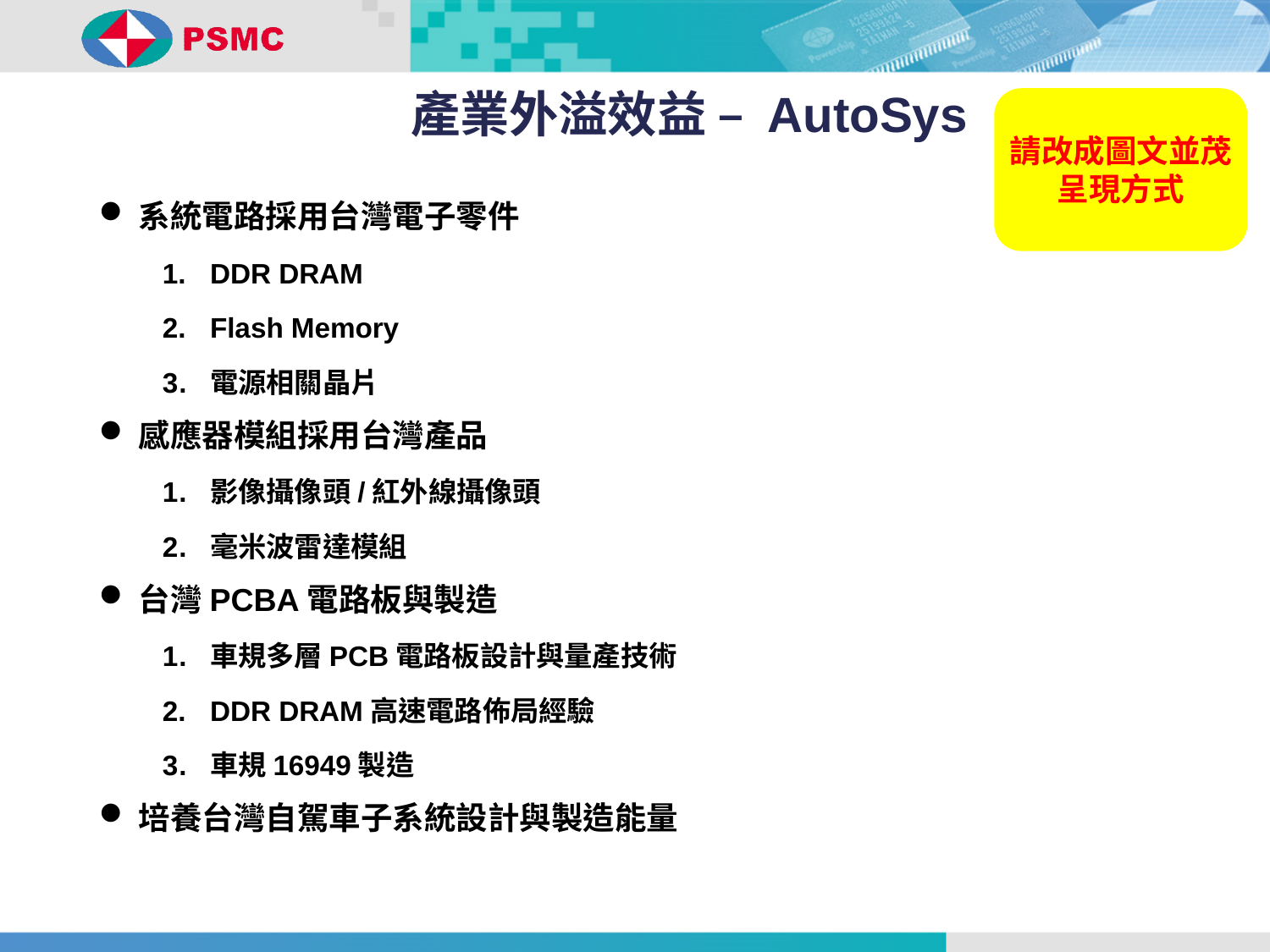

產業外溢效益 – AutoSys
請改成圖文並茂呈現方式

系統電路採用台灣電子零件
DDR DRAM
Flash Memory
電源相關晶片
感應器模組採用台灣產品
影像攝像頭/紅外線攝像頭
毫米波雷達模組
台灣PCBA電路板與製造
車規多層PCB電路板設計與量產技術
DDR DRAM高速電路佈局經驗
車規16949製造
培養台灣自駕車子系統設計與製造能量